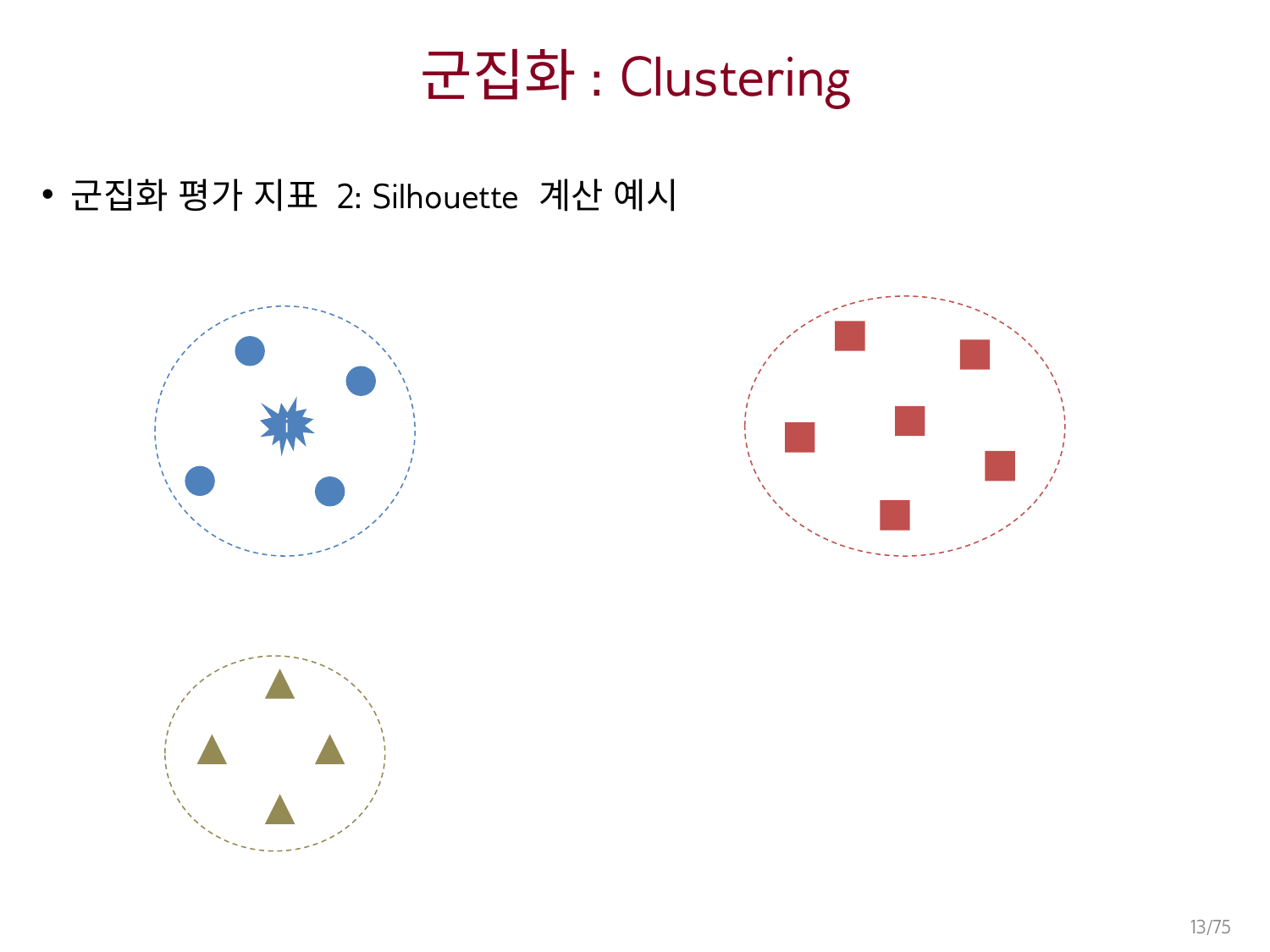

# 군집화: Clustering
군집화 평가 지표 2: Silhouette 계산 예시

i

13/75